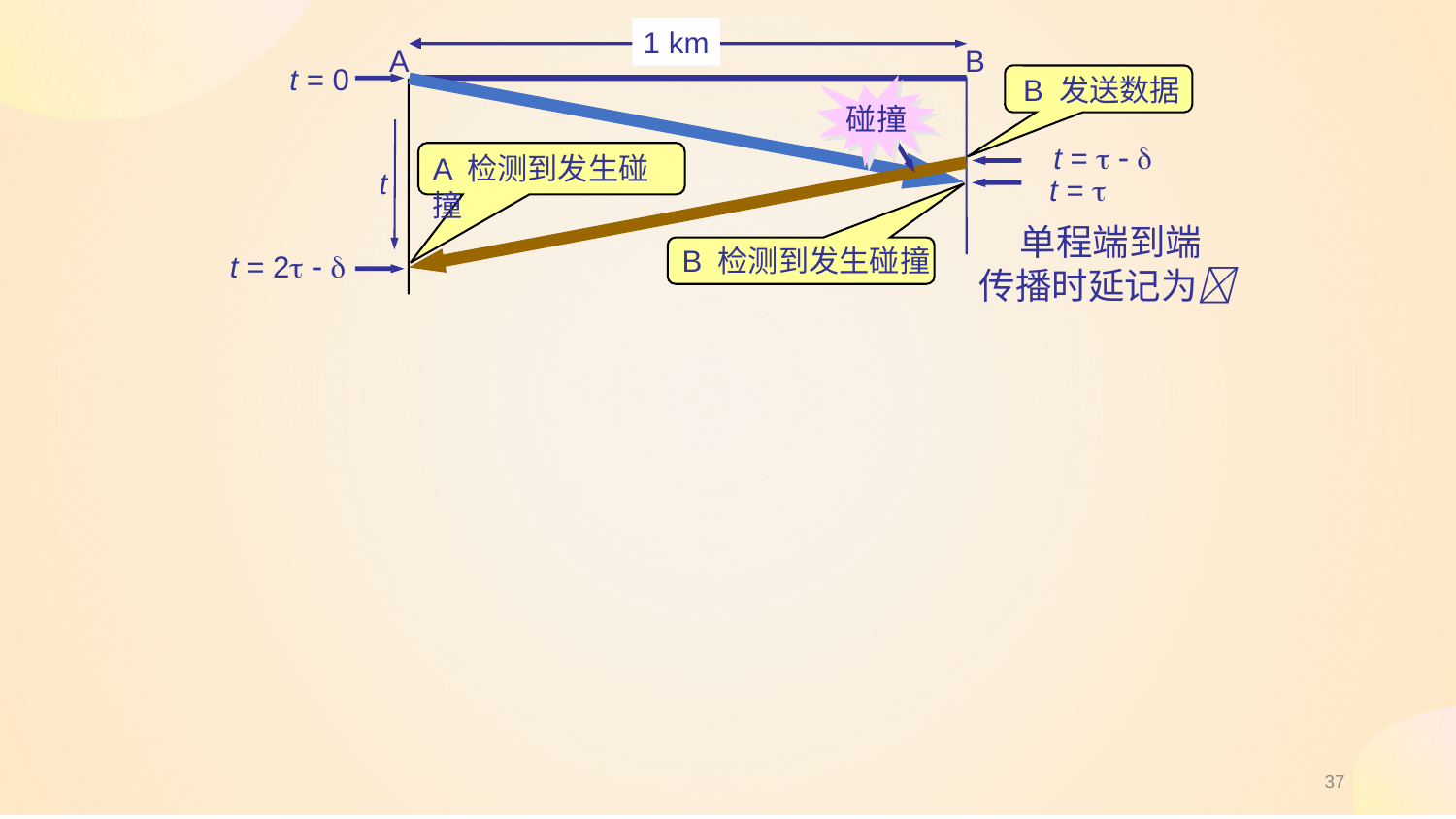

1 km
A
B

t = 0
  B 发送数据

  t = τ − δ

碰撞

A 检测到发生碰撞
t = 2τ − δ

t

  t = τ

B 检测到发生碰撞

单程端到端
传播时延记为τ
37